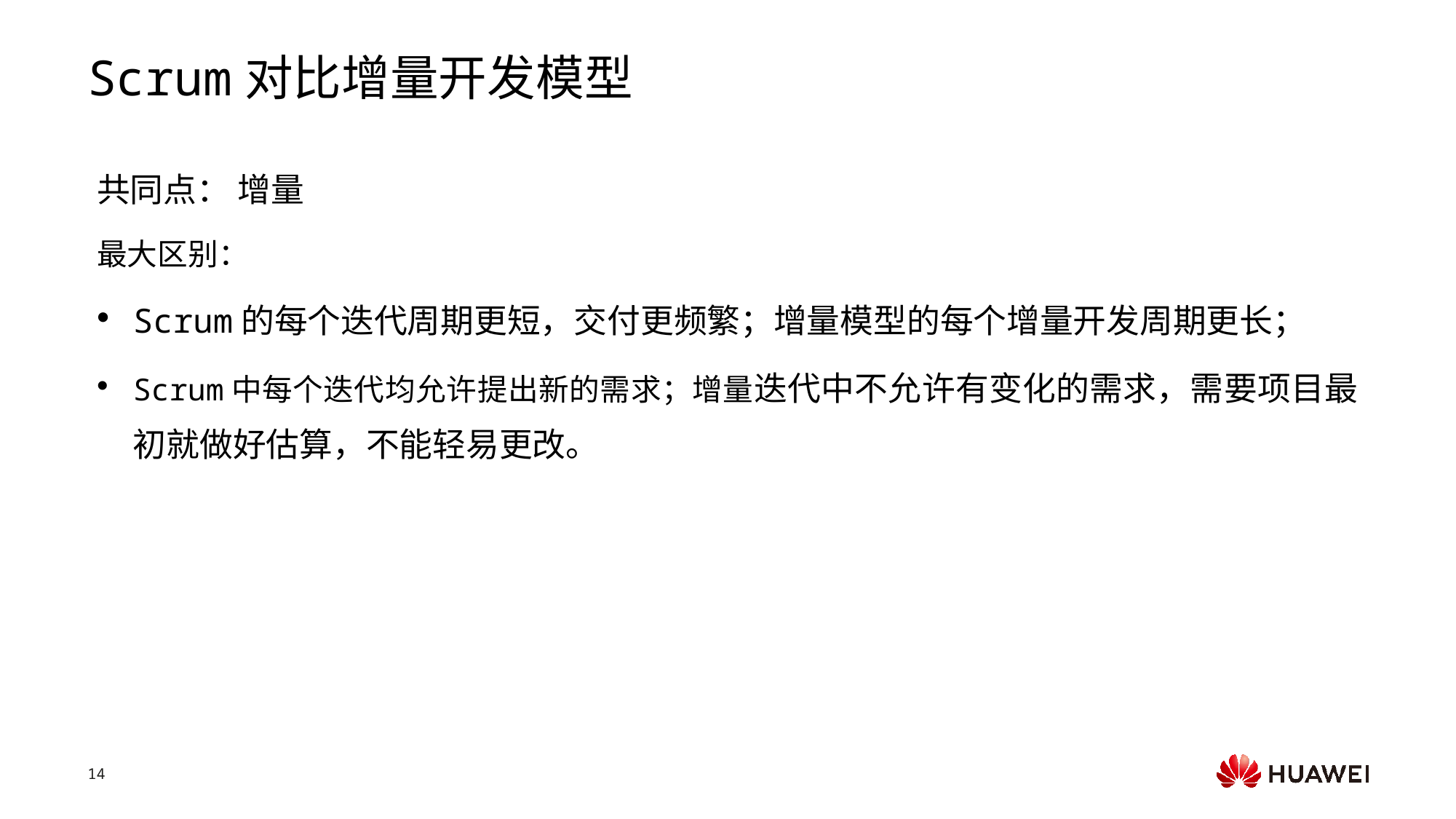

# Scrum对比增量开发模型
共同点： 增量
最大区别：
Scrum的每个迭代周期更短，交付更频繁；增量模型的每个增量开发周期更长；
Scrum中每个迭代均允许提出新的需求；增量迭代中不允许有变化的需求，需要项目最初就做好估算，不能轻易更改。